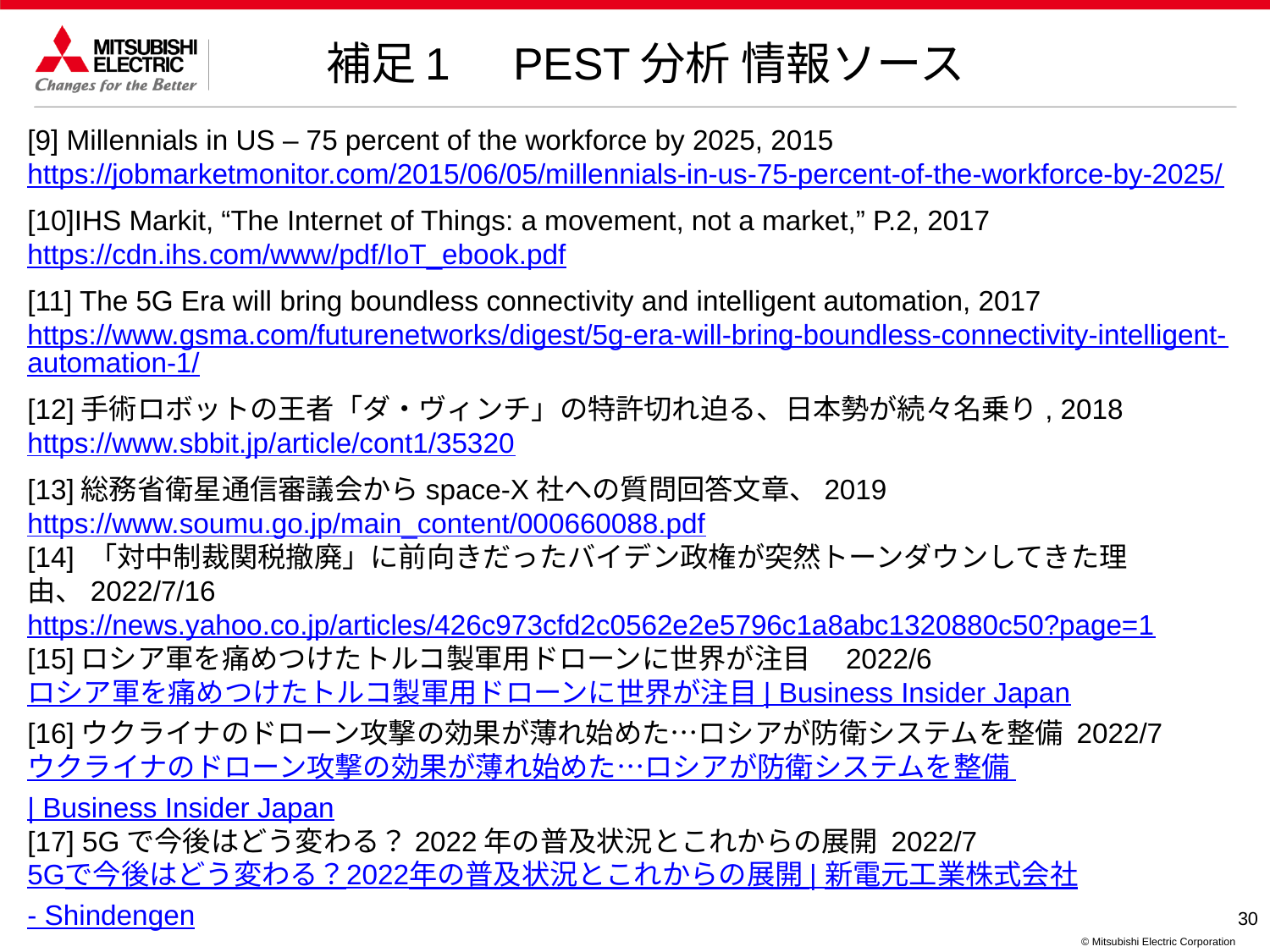

補足1　PEST分析 情報ソース
[9] Millennials in US – 75 percent of the workforce by 2025, 2015
https://jobmarketmonitor.com/2015/06/05/millennials-in-us-75-percent-of-the-workforce-by-2025/

[10]IHS Markit, “The Internet of Things: a movement, not a market,” P.2, 2017
https://cdn.ihs.com/www/pdf/IoT_ebook.pdf

[11] The 5G Era will bring boundless connectivity and intelligent automation, 2017
https://www.gsma.com/futurenetworks/digest/5g-era-will-bring-boundless-connectivity-intelligent-automation-1/

[12]手術ロボットの王者「ダ・ヴィンチ」の特許切れ迫る、日本勢が続々名乗り, 2018
https://www.sbbit.jp/article/cont1/35320

[13]総務省衛星通信審議会からspace-X社への質問回答文章、2019
https://www.soumu.go.jp/main_content/000660088.pdf
[14] 「対中制裁関税撤廃」に前向きだったバイデン政権が突然トーンダウンしてきた理由、2022/7/16
https://news.yahoo.co.jp/articles/426c973cfd2c0562e2e5796c1a8abc1320880c50?page=1
[15]ロシア軍を痛めつけたトルコ製軍用ドローンに世界が注目　2022/6
ロシア軍を痛めつけたトルコ製軍用ドローンに世界が注目 | Business Insider Japan
[16]ウクライナのドローン攻撃の効果が薄れ始めた…ロシアが防衛システムを整備 2022/7
ウクライナのドローン攻撃の効果が薄れ始めた…ロシアが防衛システムを整備 | Business Insider Japan
[17] 5Gで今後はどう変わる？2022年の普及状況とこれからの展開 2022/7
5Gで今後はどう変わる？2022年の普及状況とこれからの展開 | 新電元工業株式会社- Shindengen